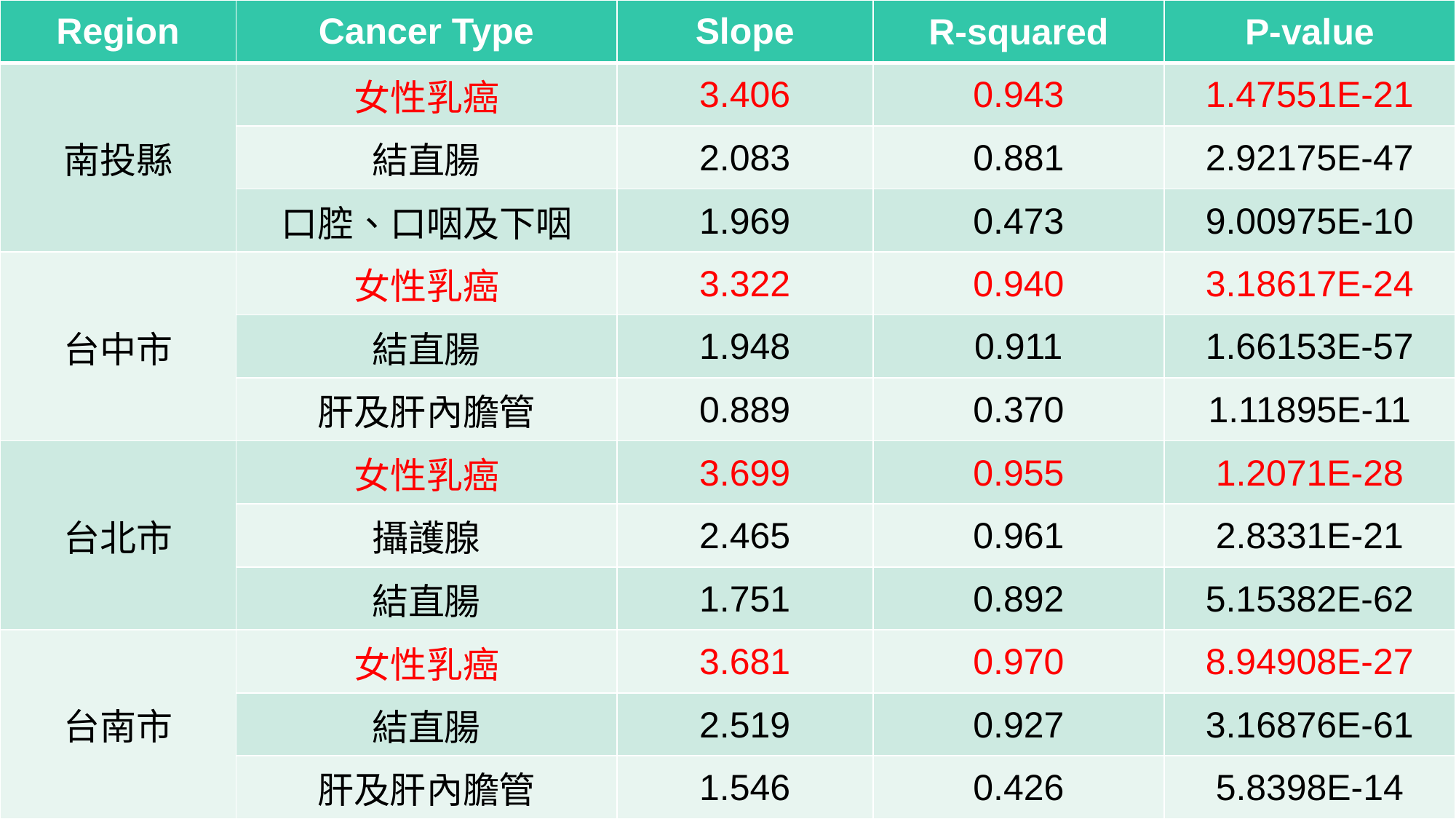

| Region | Cancer Type | Slope | R-squared | P-value |
| --- | --- | --- | --- | --- |
| 南投縣 | 女性乳癌 | 3.406 | 0.943 | 1.47551E-21 |
|  | 結直腸 | 2.083 | 0.881 | 2.92175E-47 |
|  | 口腔、口咽及下咽 | 1.969 | 0.473 | 9.00975E-10 |
| 台中市 | 女性乳癌 | 3.322 | 0.940 | 3.18617E-24 |
|  | 結直腸 | 1.948 | 0.911 | 1.66153E-57 |
|  | 肝及肝內膽管 | 0.889 | 0.370 | 1.11895E-11 |
| 台北市 | 女性乳癌 | 3.699 | 0.955 | 1.2071E-28 |
|  | 攝護腺 | 2.465 | 0.961 | 2.8331E-21 |
|  | 結直腸 | 1.751 | 0.892 | 5.15382E-62 |
| 台南市 | 女性乳癌 | 3.681 | 0.970 | 8.94908E-27 |
|  | 結直腸 | 2.519 | 0.927 | 3.16876E-61 |
|  | 肝及肝內膽管 | 1.546 | 0.426 | 5.8398E-14 |